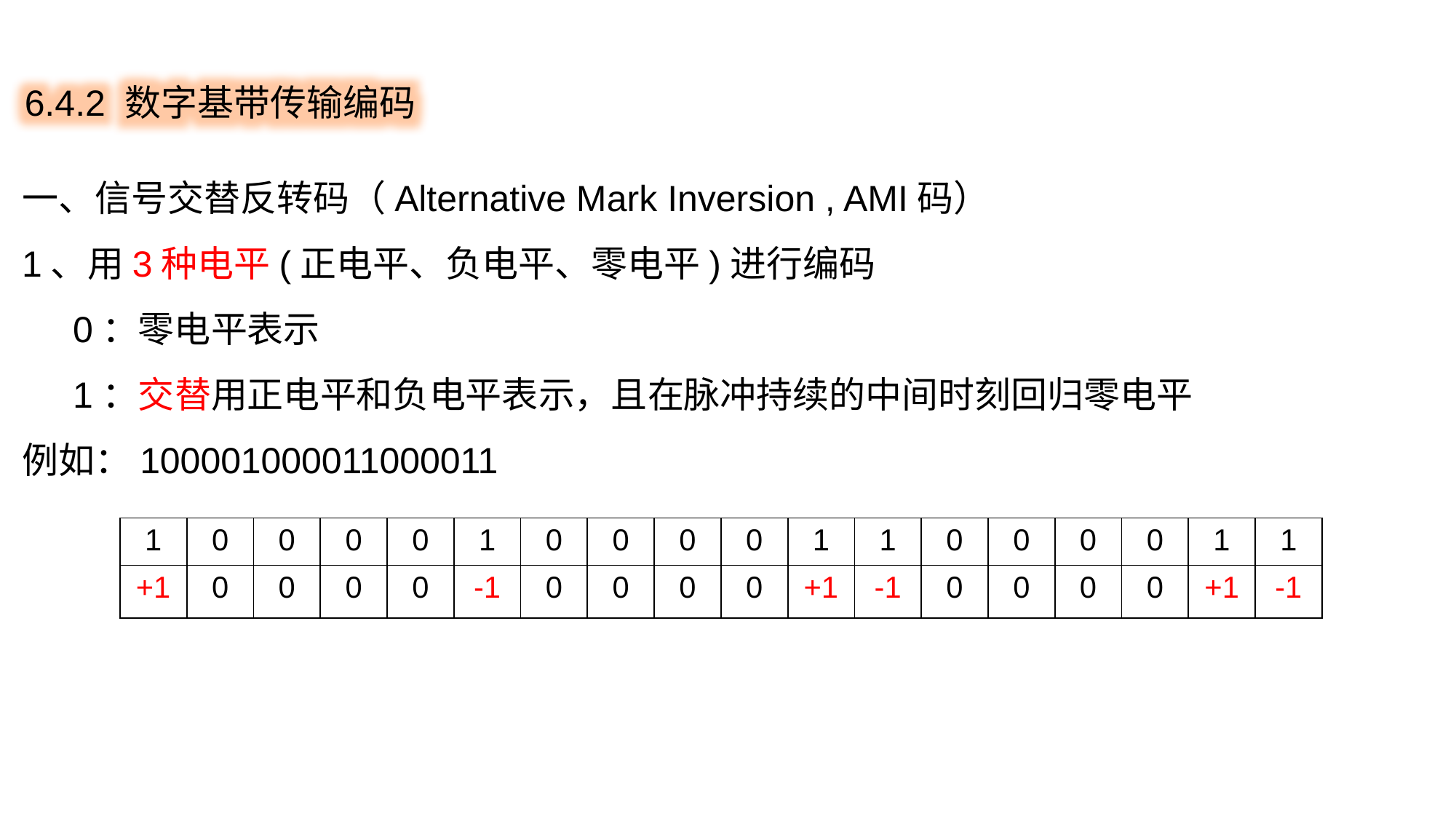

6.4.2 数字基带传输编码
一、信号交替反转码（Alternative Mark Inversion , AMI码）
1、用3种电平(正电平、负电平、零电平)进行编码
     0：零电平表示
     1：交替用正电平和负电平表示，且在脉冲持续的中间时刻回归零电平
例如：100001000011000011
| 1 | 0 | 0 | 0 | 0 | 1 | 0 | 0 | 0 | 0 | 1 | 1 | 0 | 0 | 0 | 0 | 1 | 1 |
| --- | --- | --- | --- | --- | --- | --- | --- | --- | --- | --- | --- | --- | --- | --- | --- | --- | --- |
| +1 | 0 | 0 | 0 | 0 | -1 | 0 | 0 | 0 | 0 | +1 | -1 | 0 | 0 | 0 | 0 | +1 | -1 |